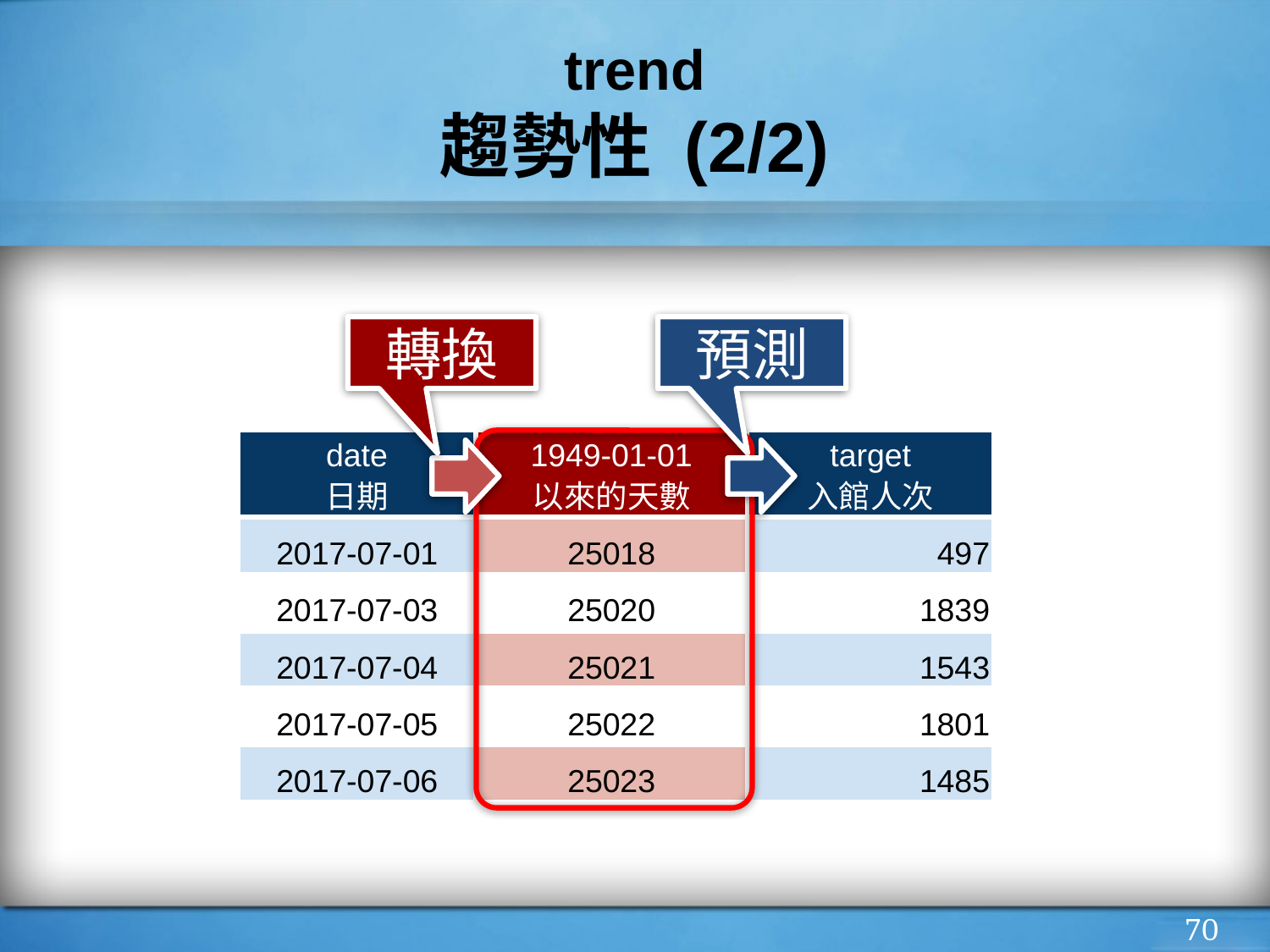

# trend 趨勢性 (2/2)
轉換
預測
| date 日期 | 1949-01-01 以來的天數 | target 入館人次 |
| --- | --- | --- |
| 2017-07-01 | 25018 | 497 |
| 2017-07-03 | 25020 | 1839 |
| 2017-07-04 | 25021 | 1543 |
| 2017-07-05 | 25022 | 1801 |
| 2017-07-06 | 25023 | 1485 |

70